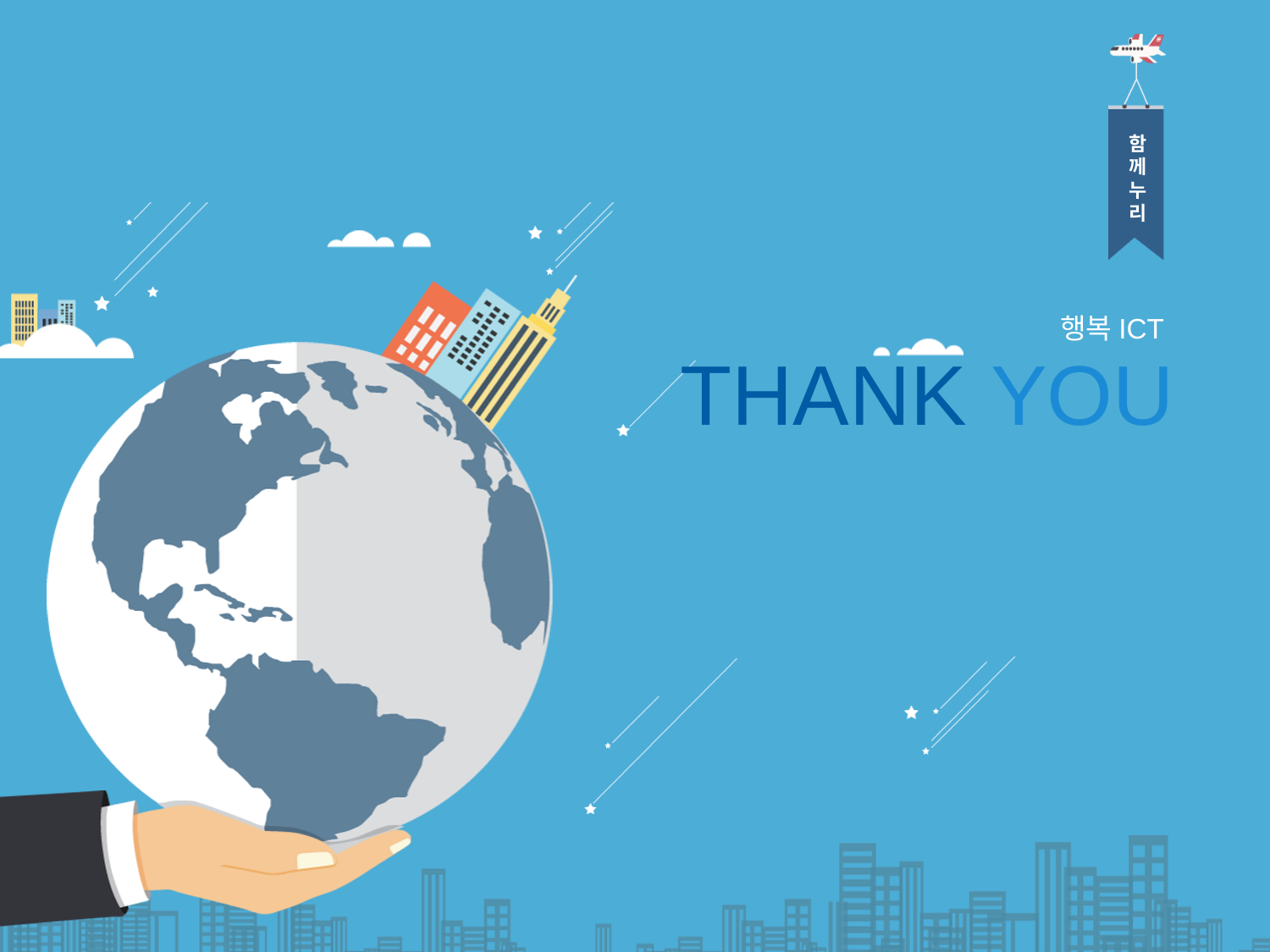

함
께
누
리
행복ICT
THANK YOU